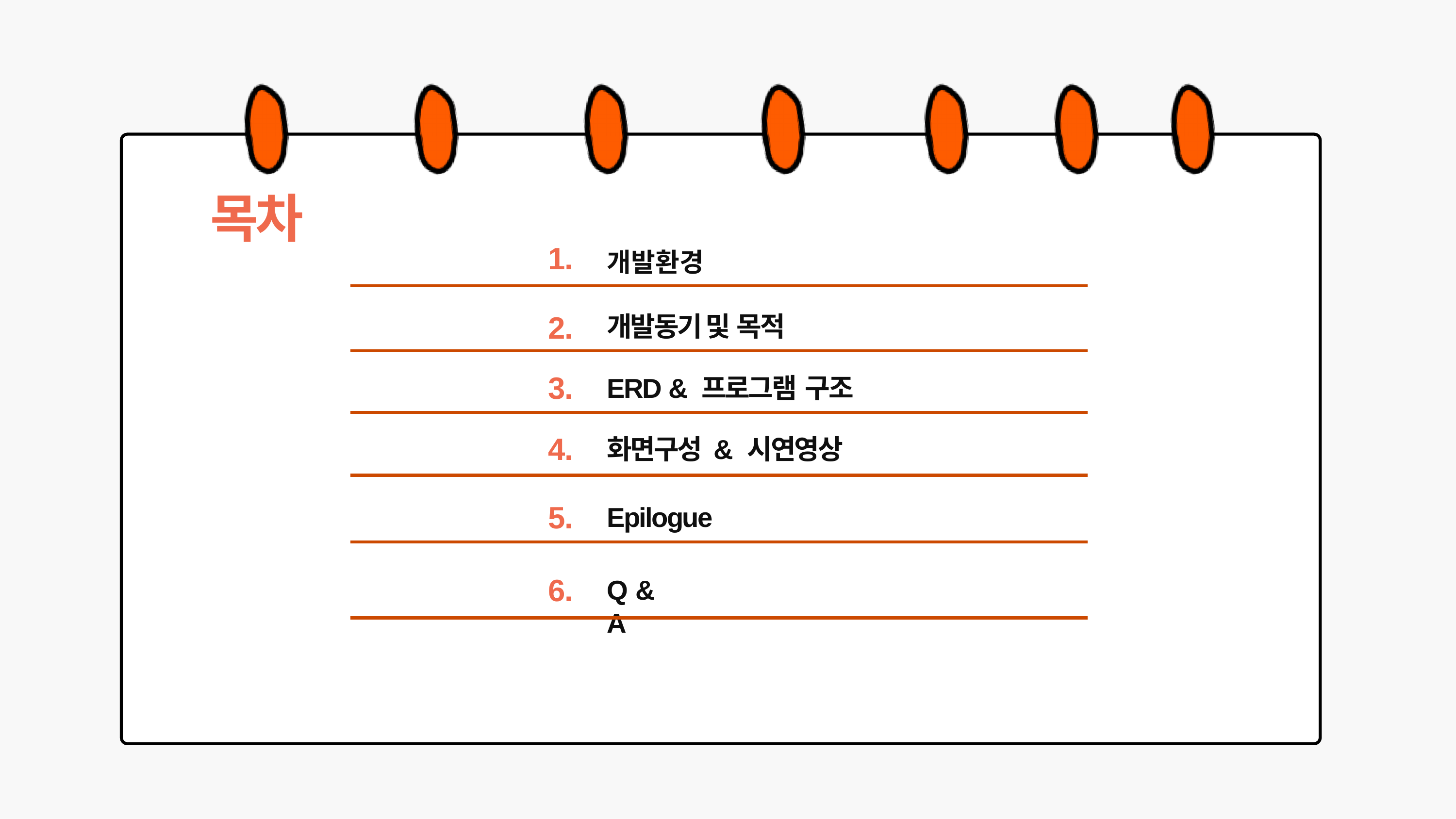

# 목차
1.
개발환경

2.
개발동기 및 목적

3.
ERD & 프로그램 구조

4.
화면구성 & 시연영상

5.
Epilogue

6.
Q & A